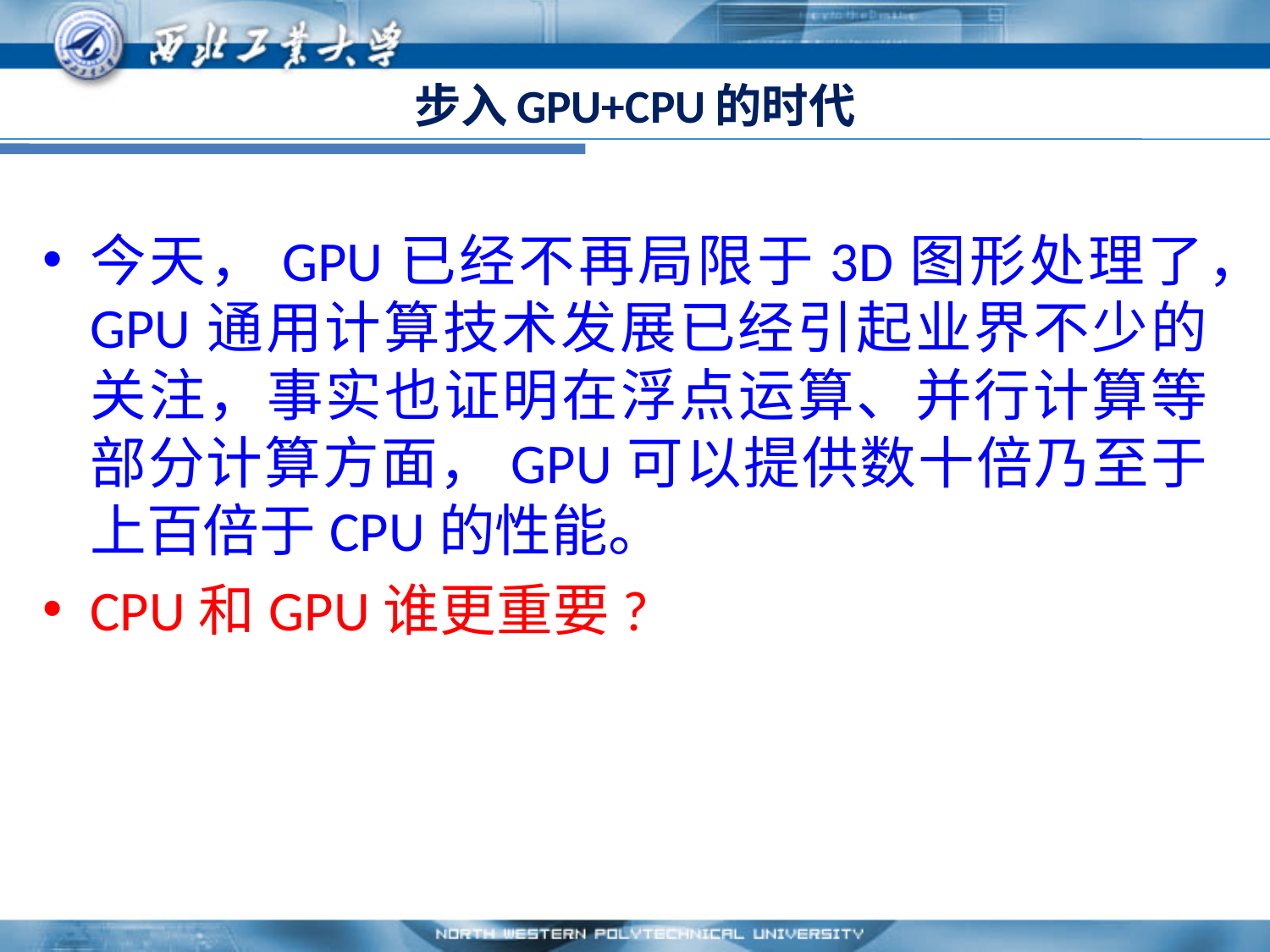

# 步入GPU+CPU的时代
今天，GPU已经不再局限于3D图形处理了，GPU通用计算技术发展已经引起业界不少的关注，事实也证明在浮点运算、并行计算等部分计算方面，GPU可以提供数十倍乃至于上百倍于CPU的性能。
CPU和GPU谁更重要?